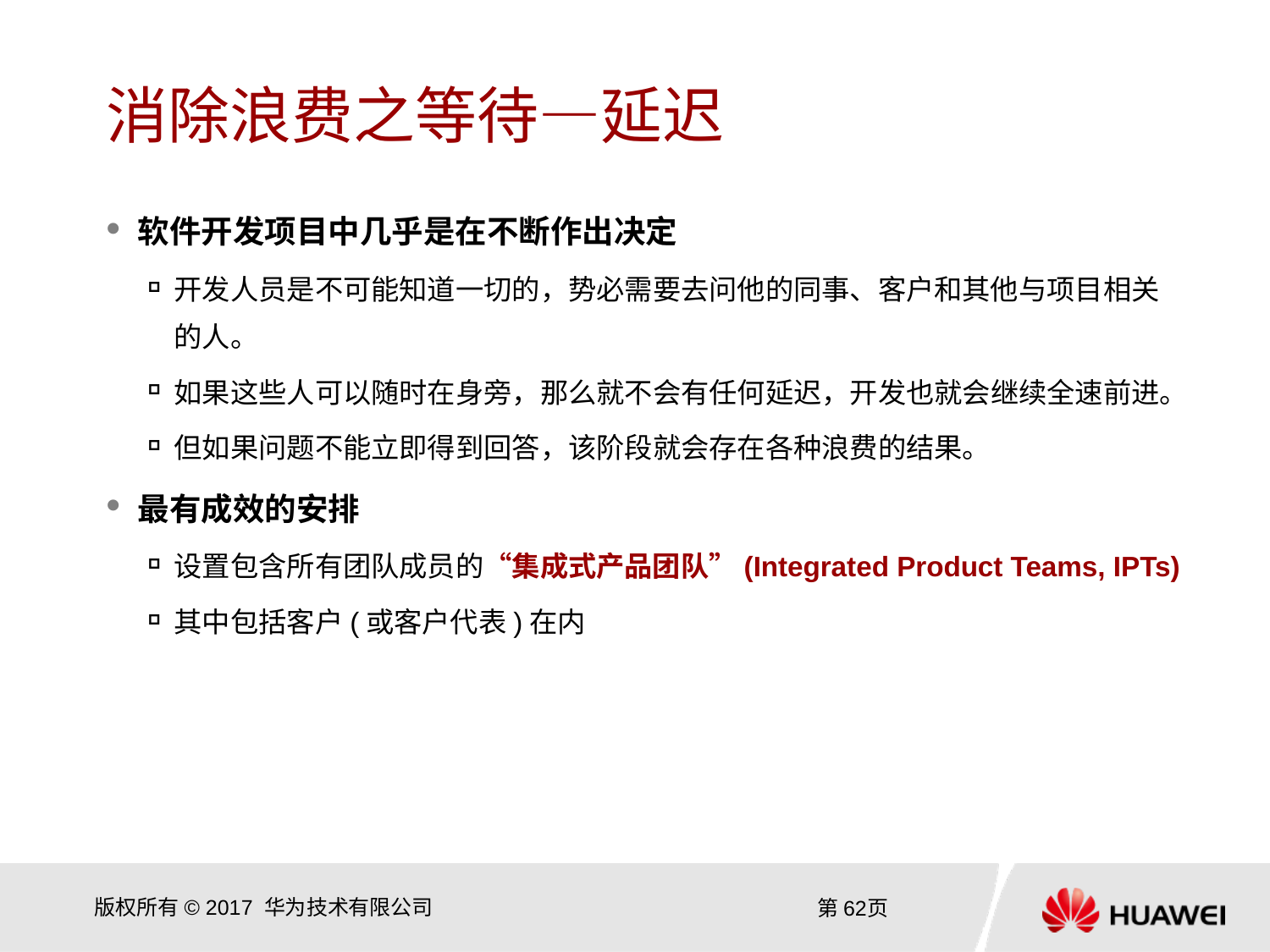

# 消除浪费之等待—延迟
软件开发项目中几乎是在不断作出决定
开发人员是不可能知道一切的，势必需要去问他的同事、客户和其他与项目相关的人。
如果这些人可以随时在身旁，那么就不会有任何延迟，开发也就会继续全速前进。
但如果问题不能立即得到回答，该阶段就会存在各种浪费的结果。
最有成效的安排
设置包含所有团队成员的“集成式产品团队”(Integrated Product Teams, IPTs)
其中包括客户(或客户代表)在内